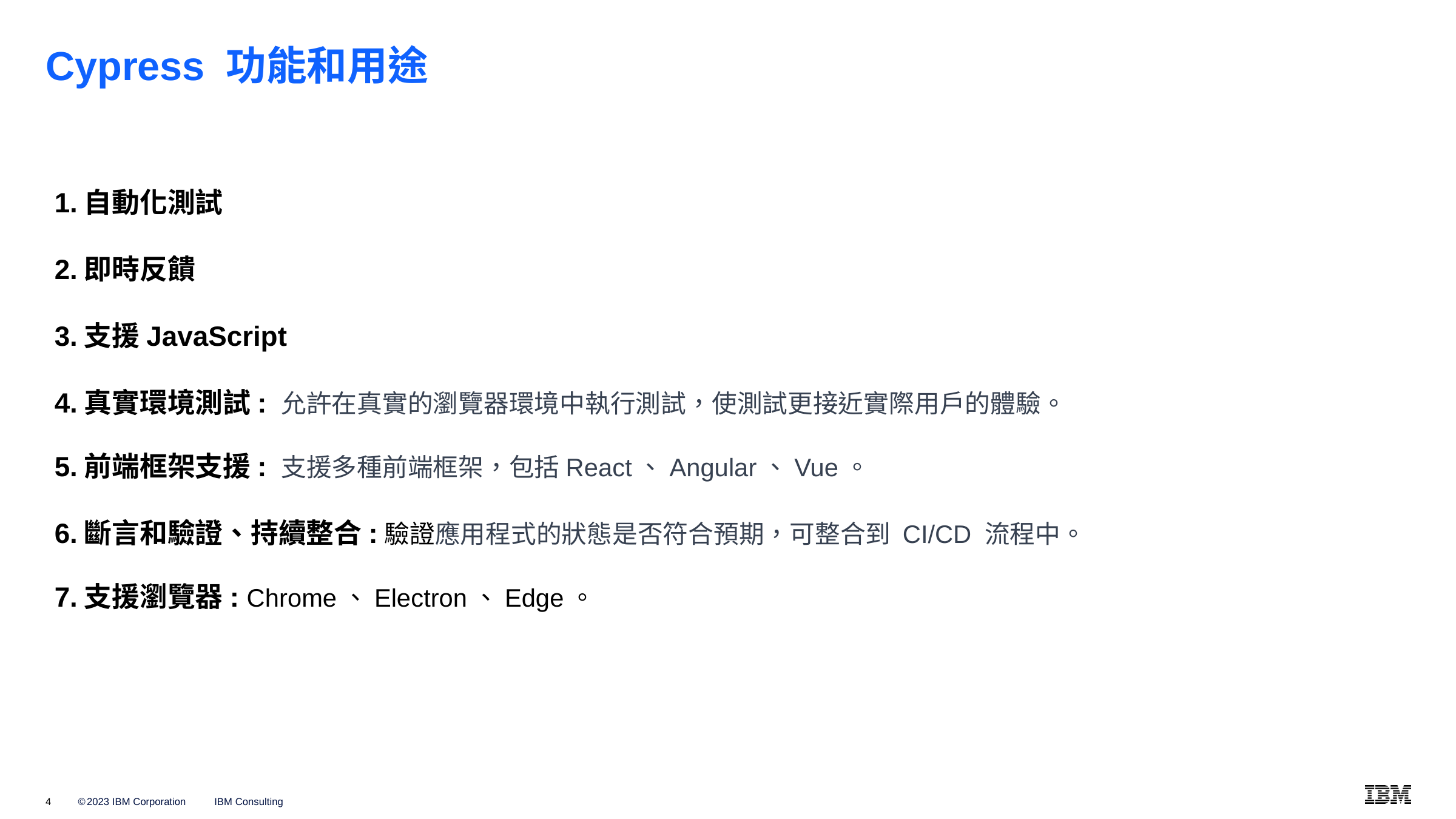

# Cypress 功能和用途
1.自動化測試

2.即時反饋

3.支援JavaScript

4.真實環境測試: 允許在真實的瀏覽器環境中執行測試，使測試更接近實際用戶的體驗。

5.前端框架支援: 支援多種前端框架，包括React、Angular、Vue。

6.斷言和驗證、持續整合:驗證應用程式的狀態是否符合預期，可整合到 CI/CD 流程中。

7.支援瀏覽器: Chrome、Electron、Edge。